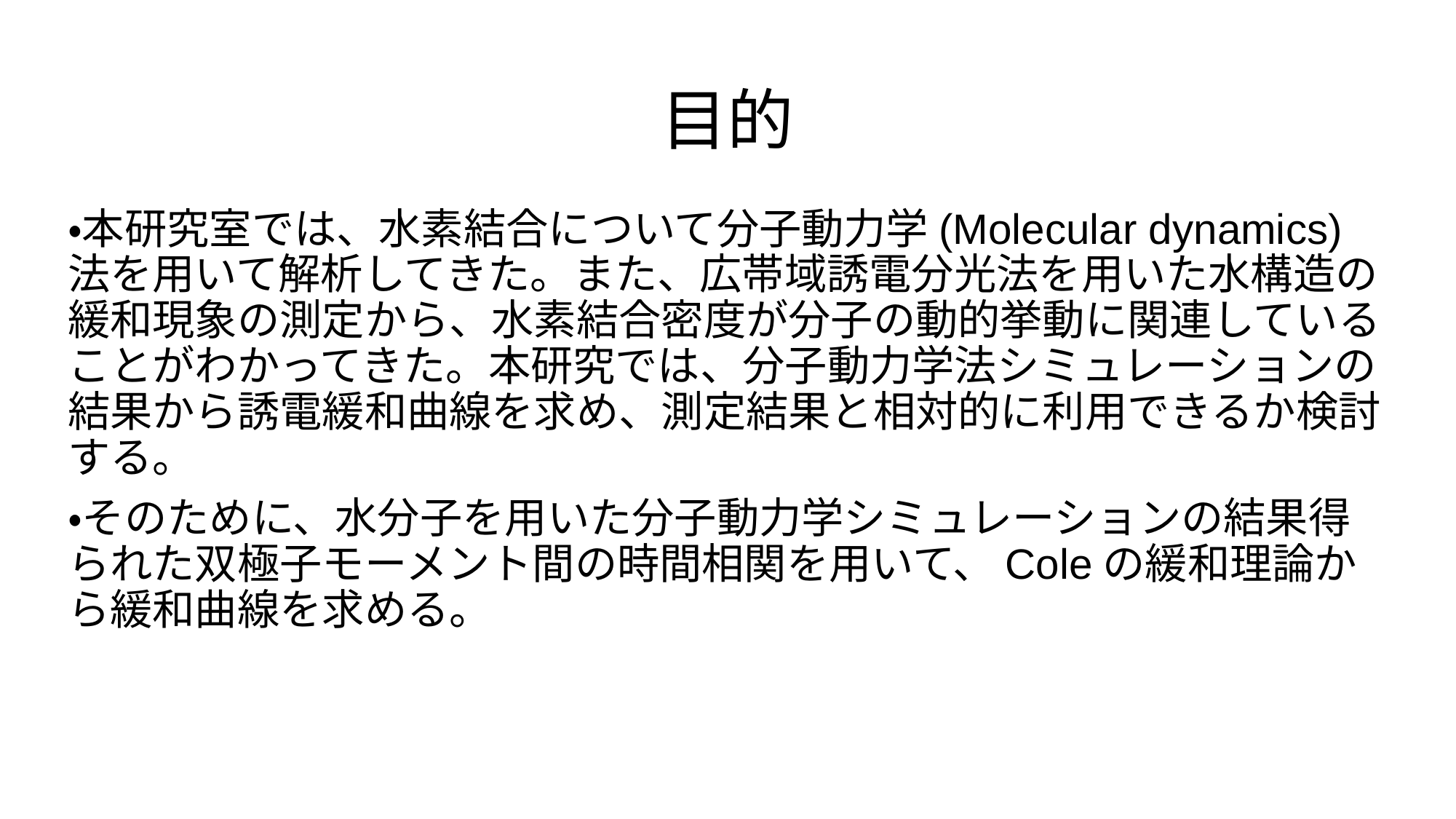

# 目的
・本研究室では、水素結合について分子動力学(Molecular dynamics)法を用いて解析してきた。また、広帯域誘電分光法を用いた水構造の緩和現象の測定から、水素結合密度が分子の動的挙動に関連していることがわかってきた。本研究では、分子動力学法シミュレーションの結果から誘電緩和曲線を求め、測定結果と相対的に利用できるか検討する。
・そのために、水分子を用いた分子動力学シミュレーションの結果得られた双極子モーメント間の時間相関を用いて、Coleの緩和理論から緩和曲線を求める。